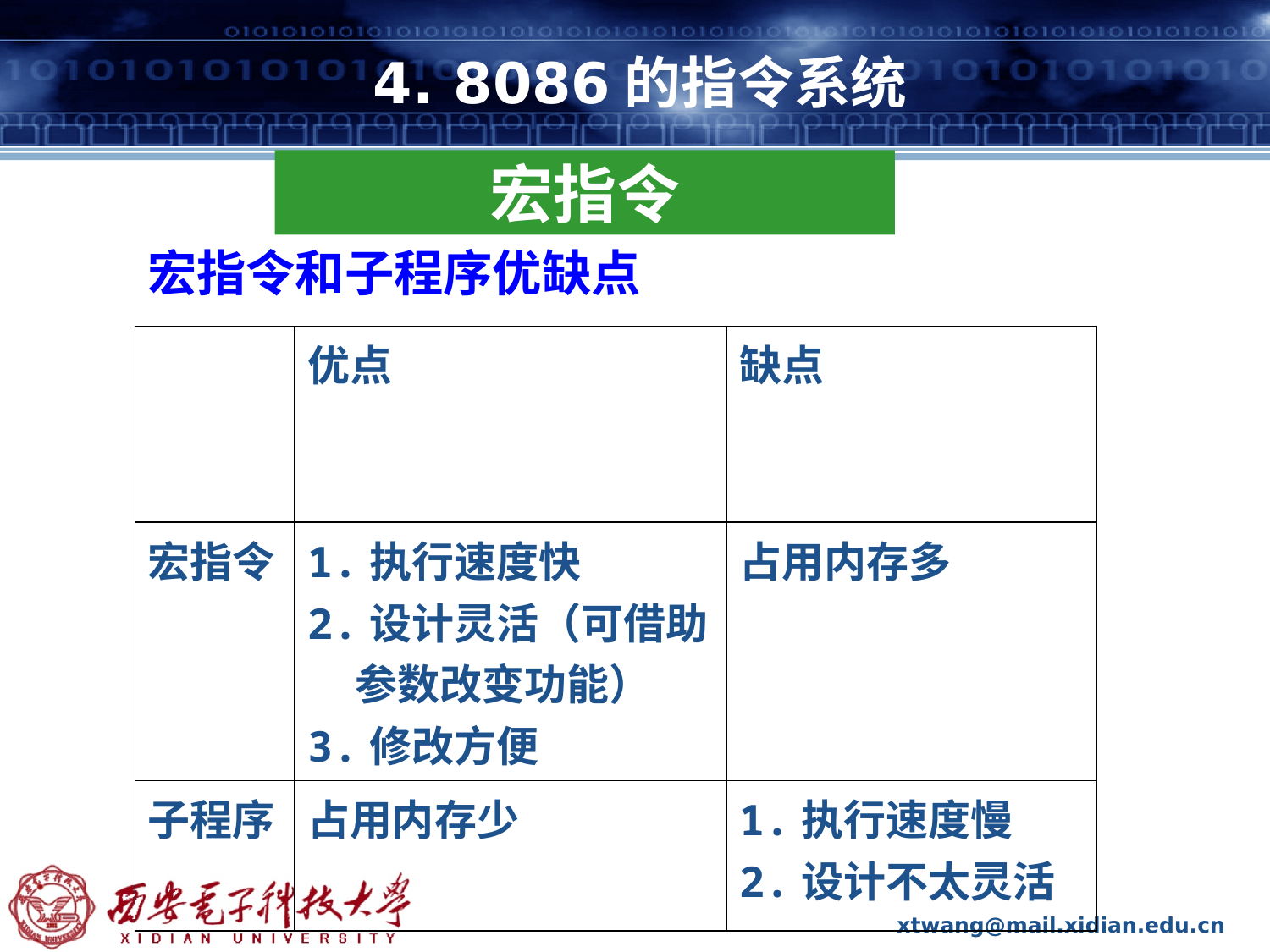

# 4. 8086的指令系统
宏指令
宏指令和子程序优缺点
|  | 优点 | 缺点 |
| --- | --- | --- |
| 宏指令 | 1.执行速度快 2.设计灵活（可借助参数改变功能） 3.修改方便 | 占用内存多 |
| 子程序 | 占用内存少 | 1.执行速度慢 2.设计不太灵活 |